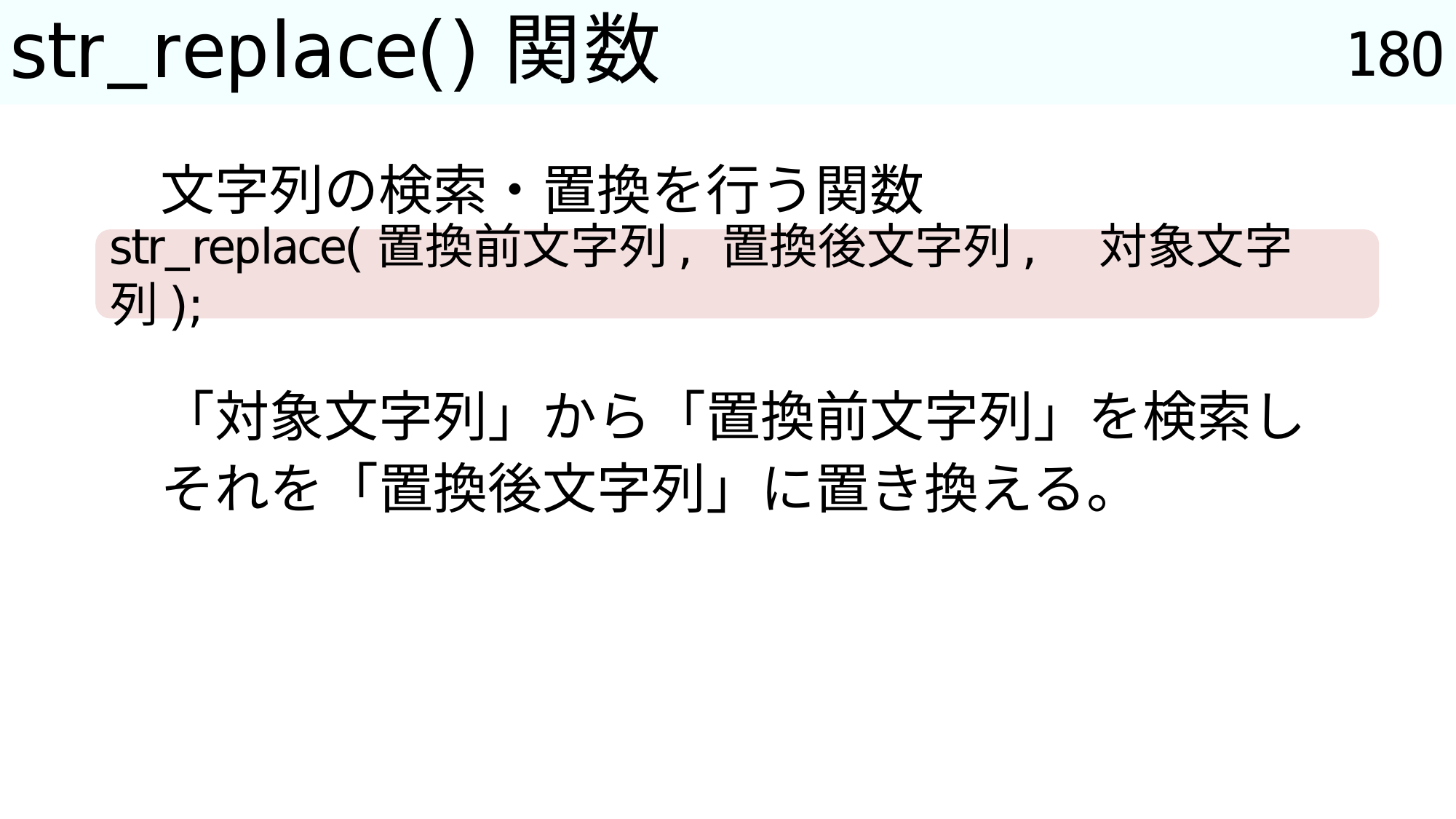

180
# str_replace()関数
文字列の検索・置換を行う関数
str_replace(置換前文字列, 置換後文字列,　対象文字列);
「対象文字列」から「置換前文字列」を検索し
それを「置換後文字列」に置き換える。